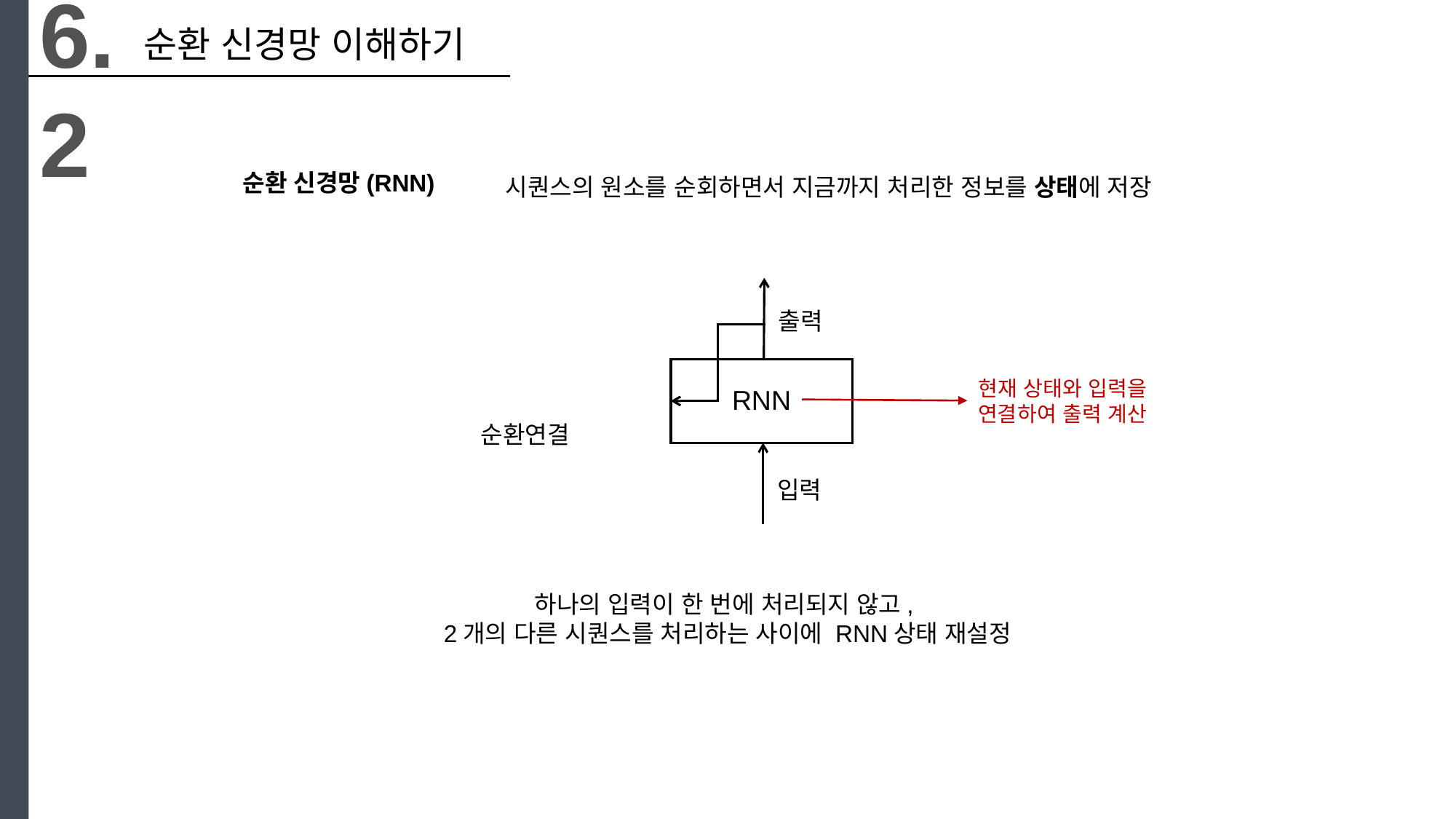

6.2
순환 신경망 이해하기
시퀀스의 원소를 순회하면서 지금까지 처리한 정보를 상태에 저장
순환 신경망(RNN)
출력

RNN
순환연결
입력
현재 상태와 입력을
연결하여 출력 계산
하나의 입력이 한 번에 처리되지 않고,
2개의 다른 시퀀스를 처리하는 사이에 RNN상태 재설정